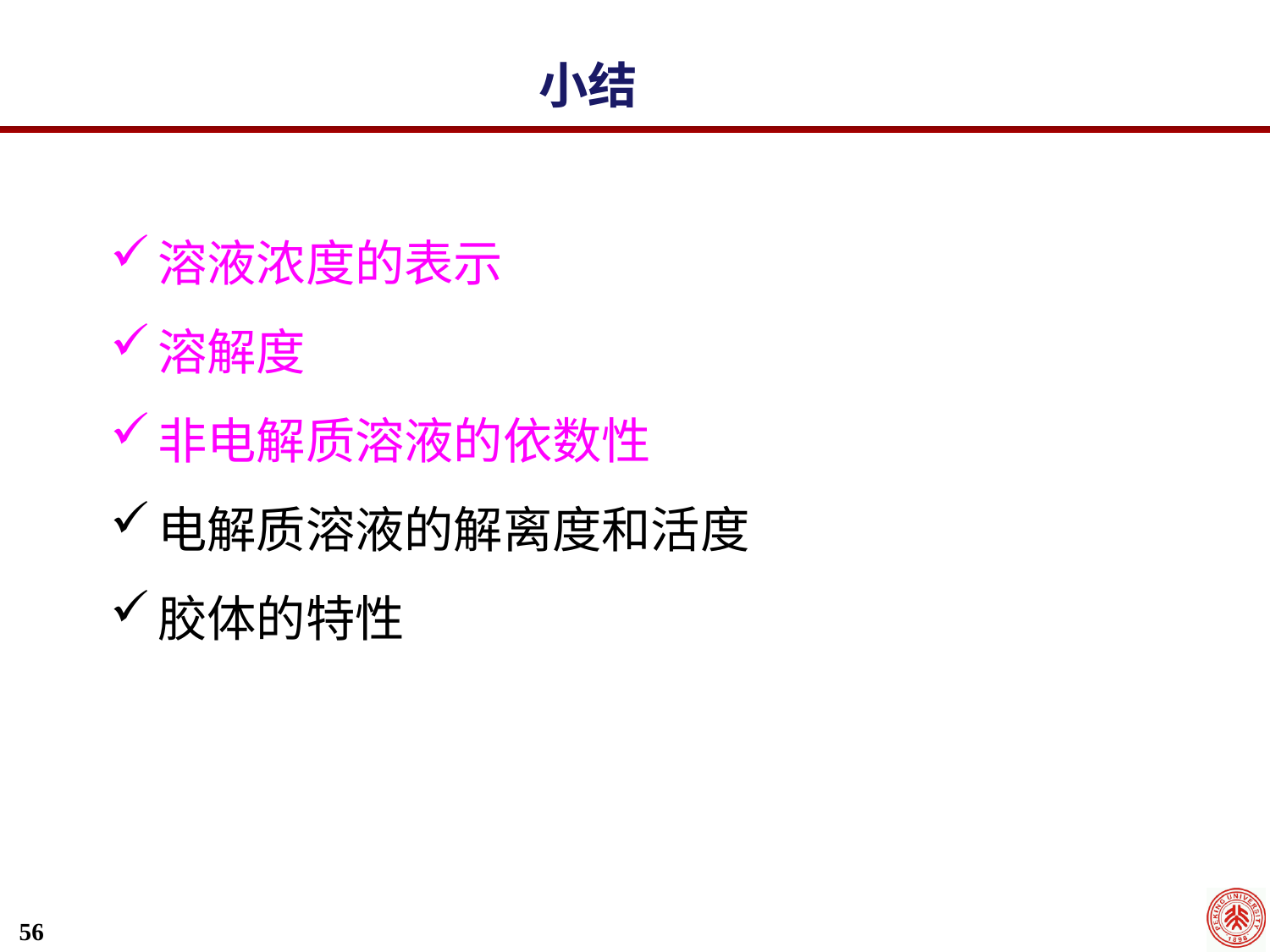

小结

溶液浓度的表示
溶解度
非电解质溶液的依数性
电解质溶液的解离度和活度
胶体的特性
56